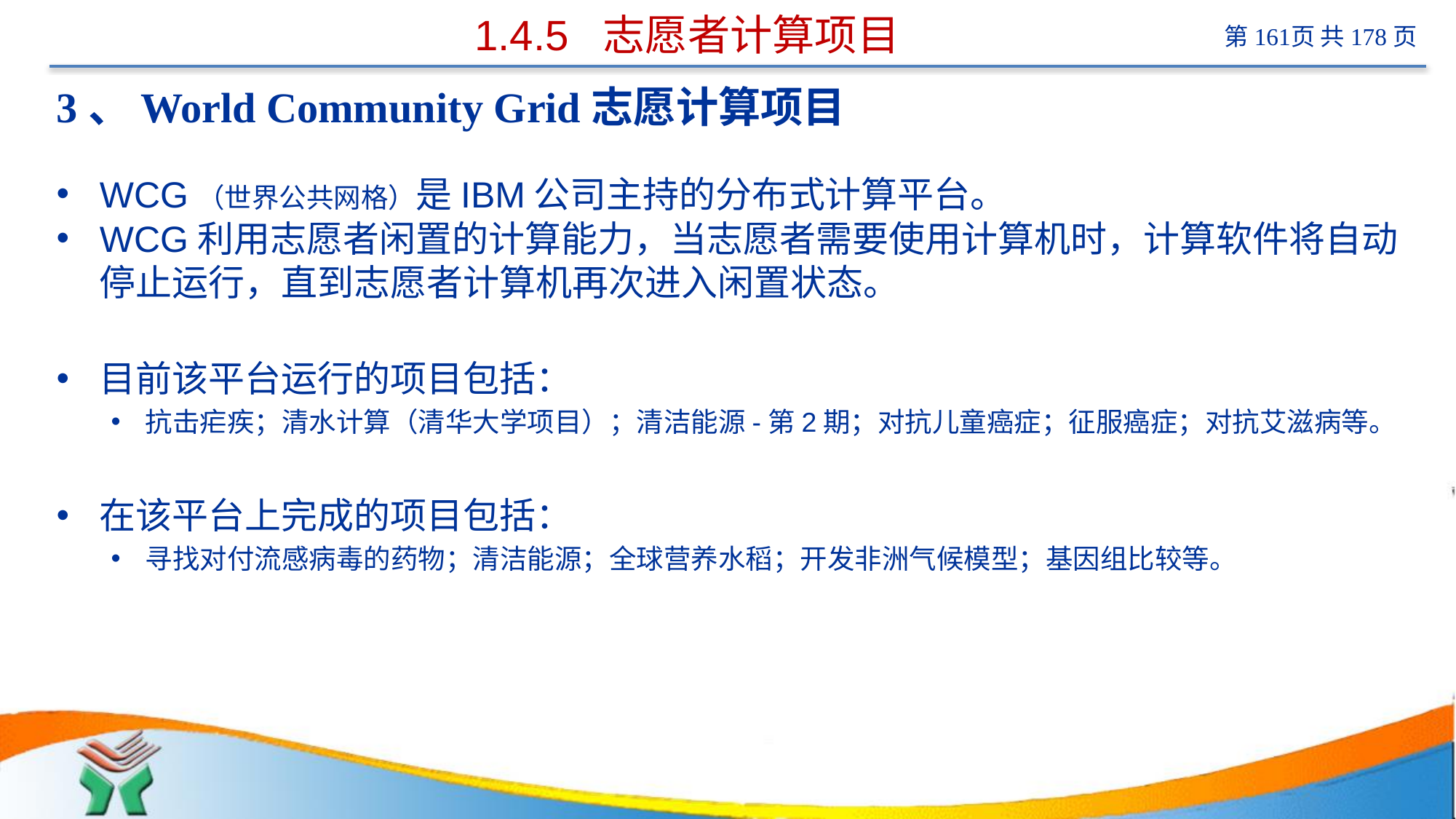

# 1.4.5  志愿者计算项目
3、World Community Grid志愿计算项目

WCG（世界公共网格）是IBM公司主持的分布式计算平台。
WCG利用志愿者闲置的计算能力，当志愿者需要使用计算机时，计算软件将自动停止运行，直到志愿者计算机再次进入闲置状态。

目前该平台运行的项目包括：
抗击疟疾；清水计算（清华大学项目）；清洁能源-第2期；对抗儿童癌症；征服癌症；对抗艾滋病等。

在该平台上完成的项目包括：
寻找对付流感病毒的药物；清洁能源；全球营养水稻；开发非洲气候模型；基因组比较等。